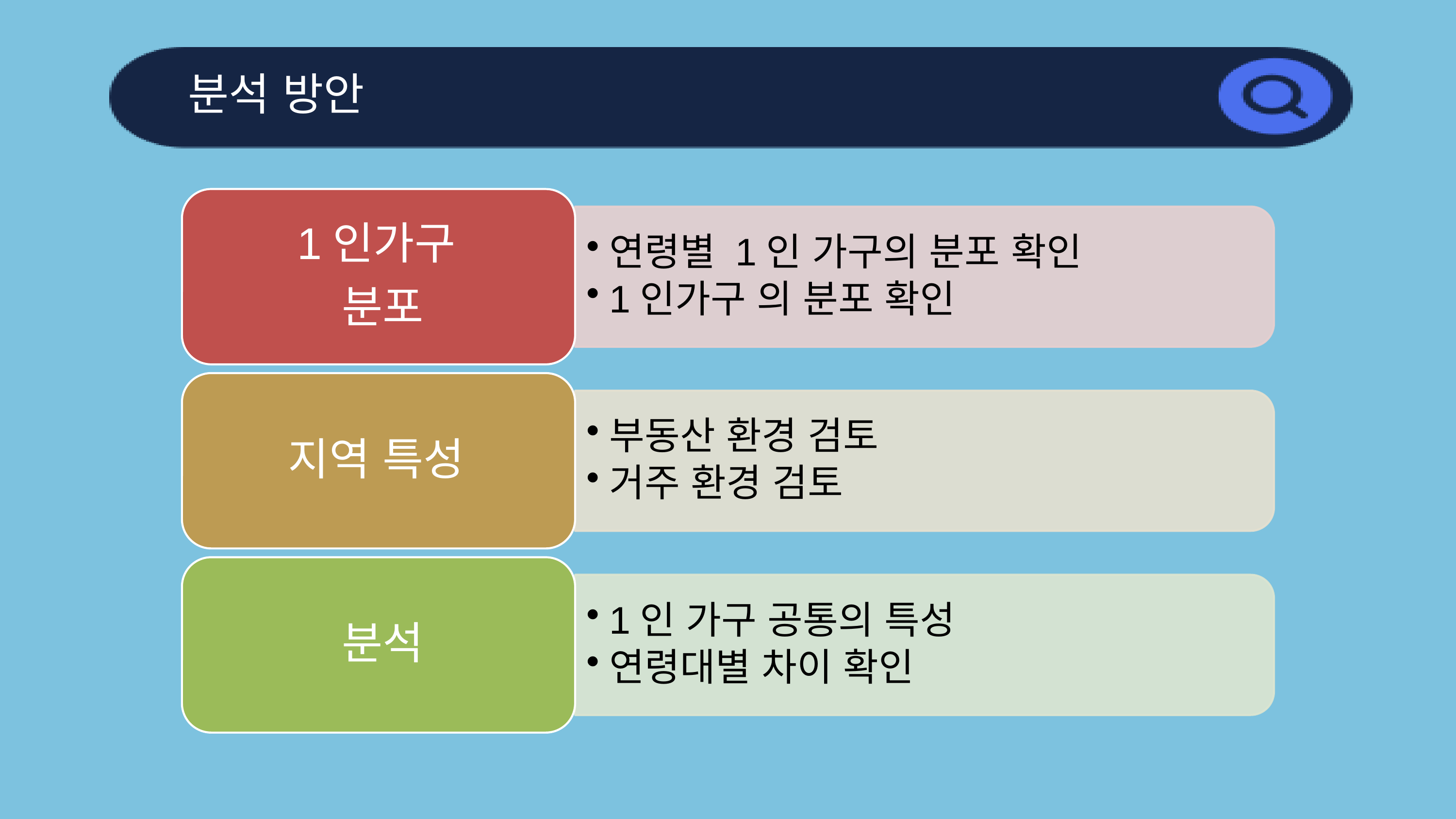

분석 방안
연령별 1인 가구의 분포 확인
1인가구 의 분포 확인
1인가구
분포
부동산 환경 검토
거주 환경 검토
지역 특성
1인 가구 공통의 특성
연령대별 차이 확인
분석